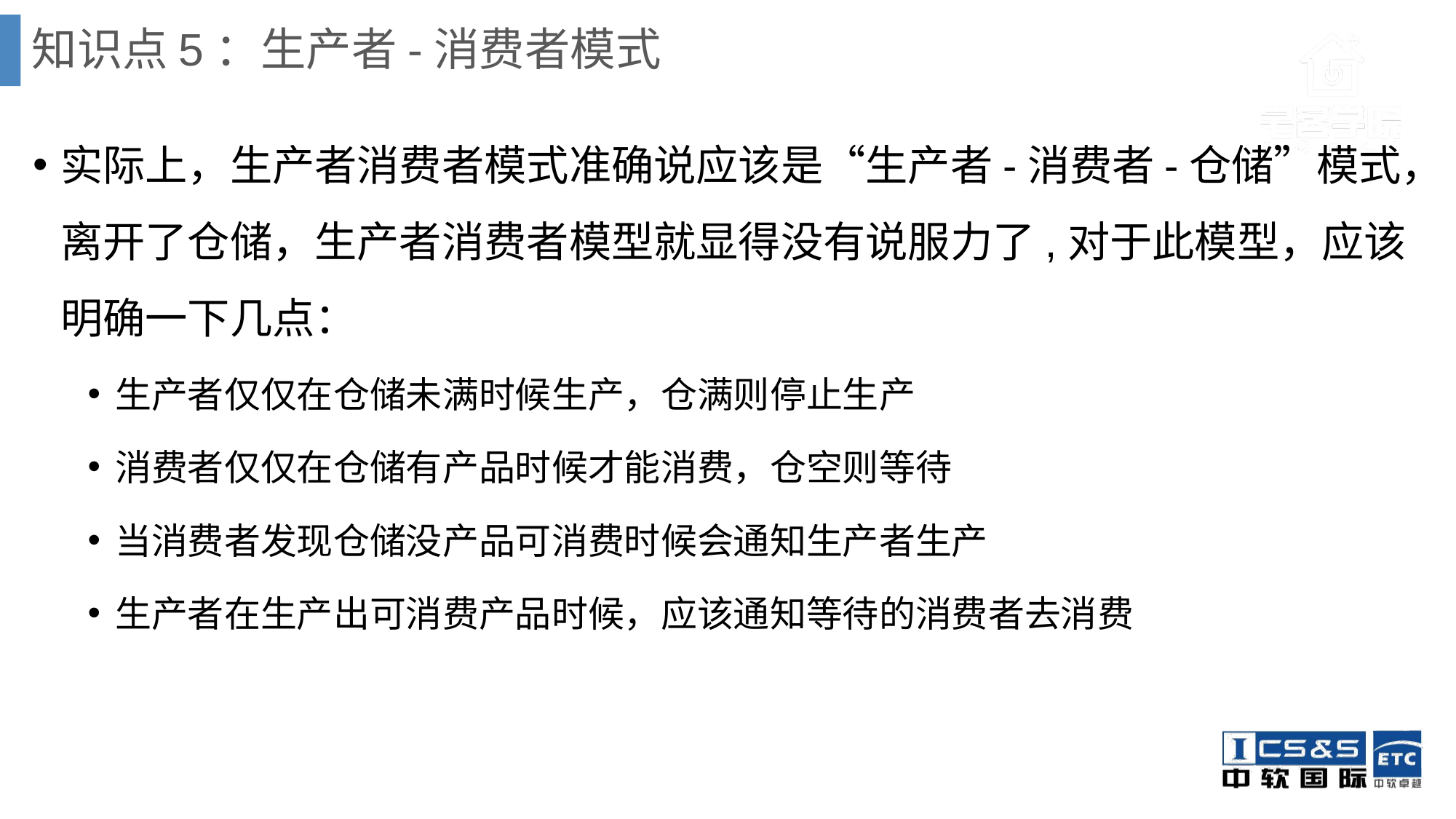

# 知识点5：生产者-消费者模式
实际上，生产者消费者模式准确说应该是“生产者-消费者-仓储”模式，离开了仓储，生产者消费者模型就显得没有说服力了,对于此模型，应该明确一下几点：
生产者仅仅在仓储未满时候生产，仓满则停止生产
消费者仅仅在仓储有产品时候才能消费，仓空则等待
当消费者发现仓储没产品可消费时候会通知生产者生产
生产者在生产出可消费产品时候，应该通知等待的消费者去消费